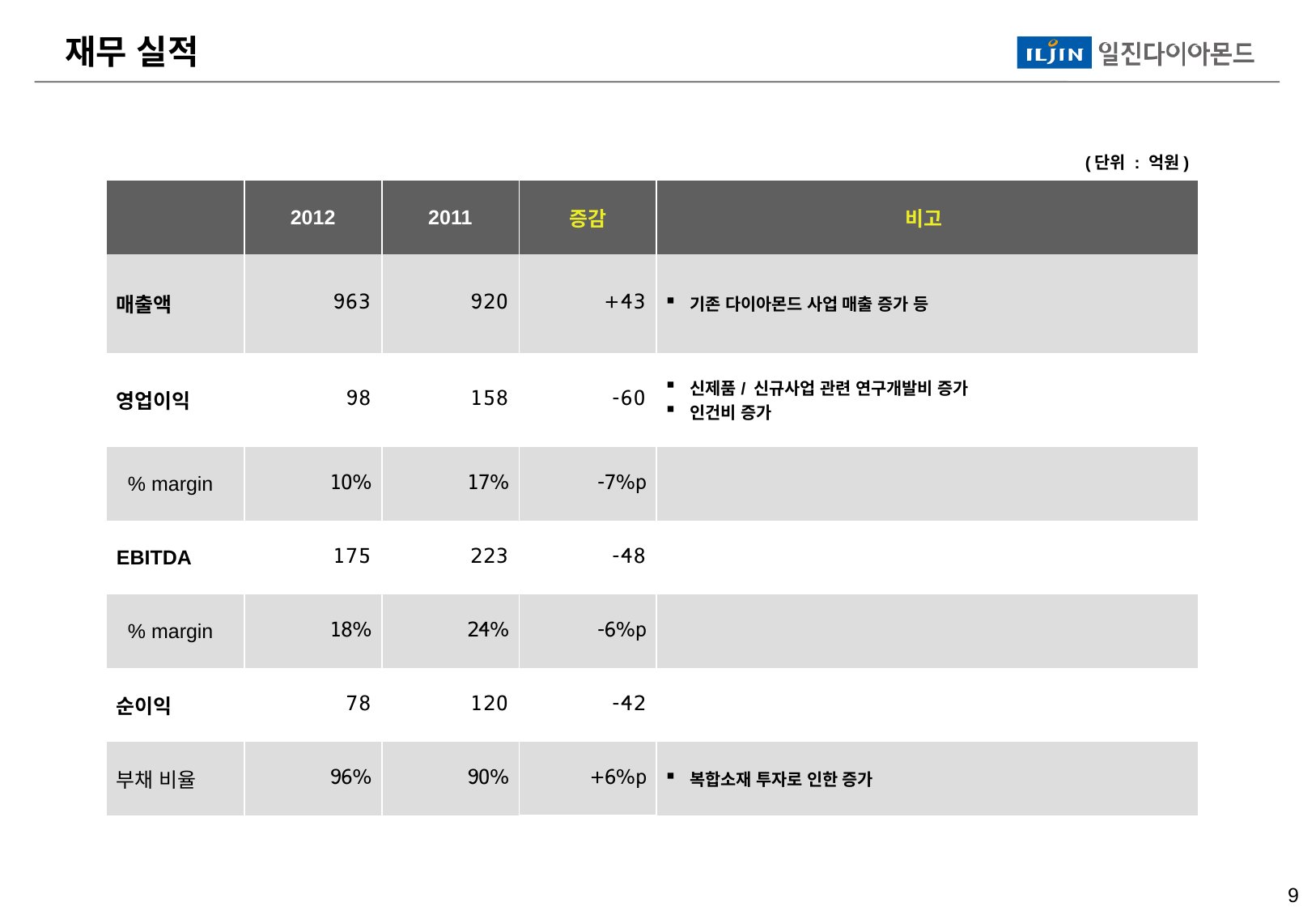

재무 실적
(단위 : 억원)
|  | 2012 | 2011 | 증감 | 비고 |
| --- | --- | --- | --- | --- |
| 매출액 | 963 | 920 | +43 | 기존 다이아몬드 사업 매출 증가 등 |
| 영업이익 | 98 | 158 | -60 | 신제품/ 신규사업 관련 연구개발비 증가 인건비 증가 |
| % margin | 10% | 17% | -7%p |  |
| EBITDA | 175 | 223 | -48 |  |
| % margin | 18% | 24% | -6%p |  |
| 순이익 | 78 | 120 | -42 |  |
| 부채 비율 | 96% | 90% | +6%p | 복합소재 투자로 인한 증가 |
9